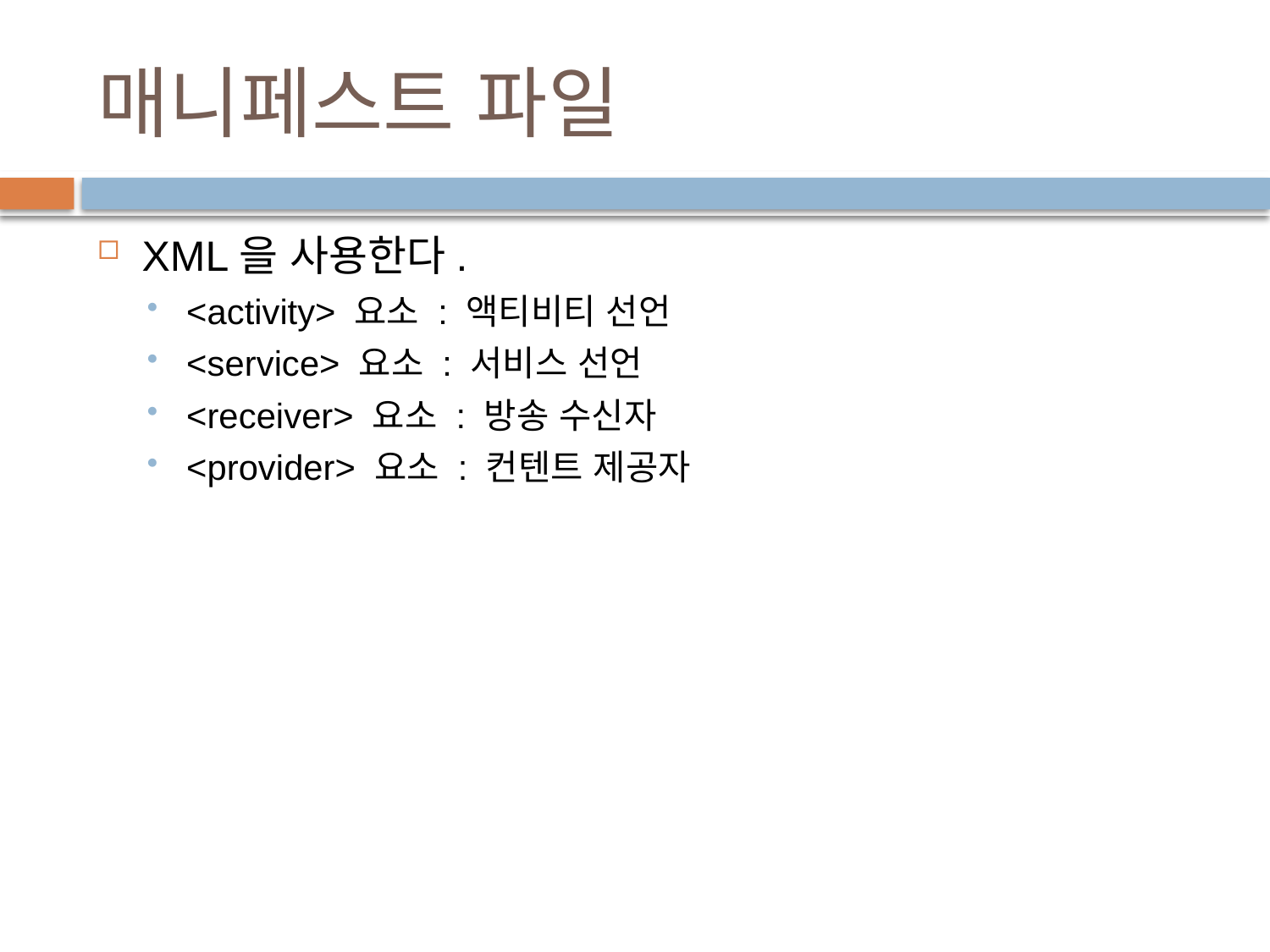

# 매니페스트 파일
XML을 사용한다.
<activity> 요소 : 액티비티 선언
<service> 요소 : 서비스 선언
<receiver> 요소 : 방송 수신자
<provider> 요소 : 컨텐트 제공자